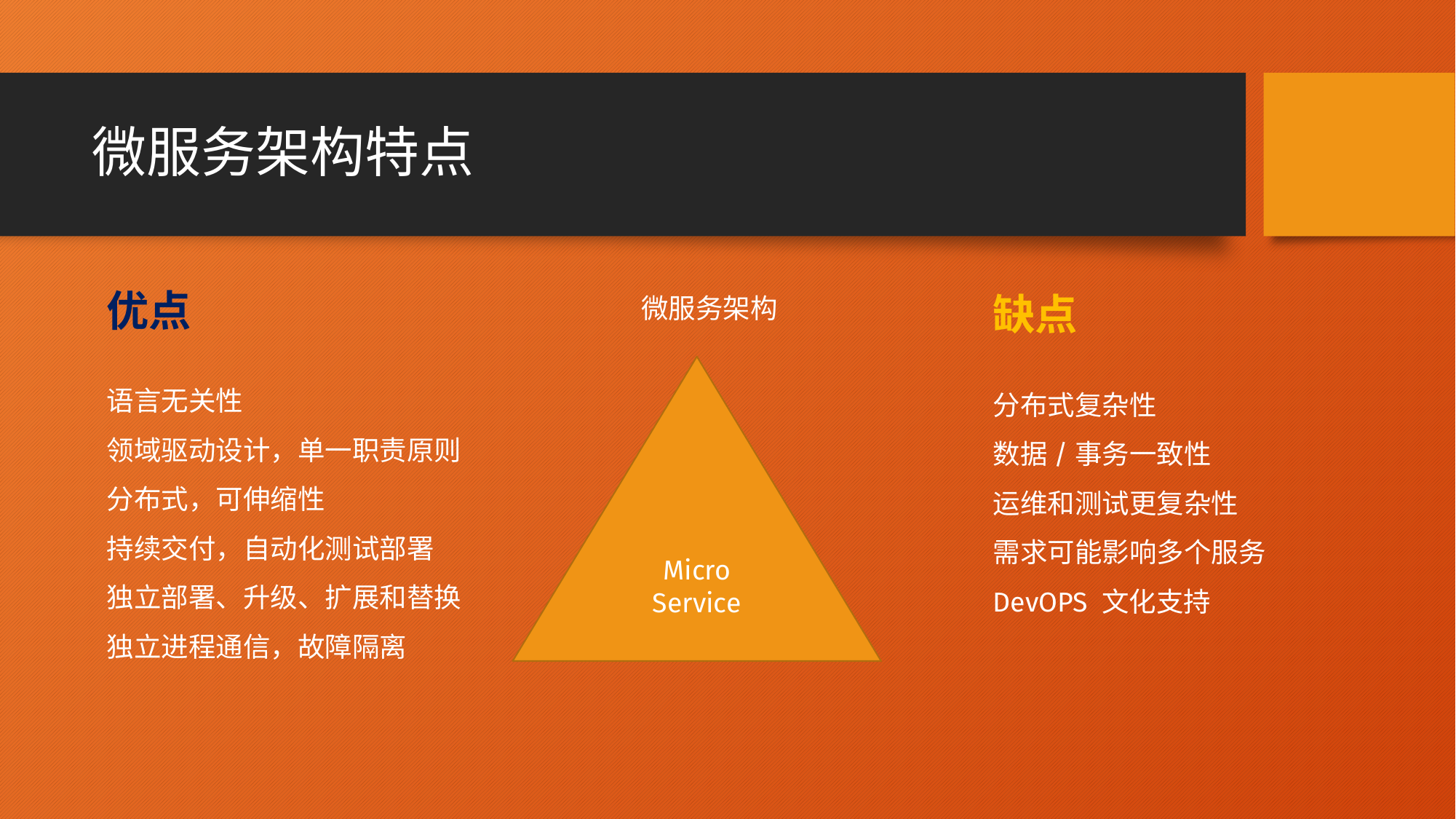

# 微服务架构特点
优点

语言无关性
领域驱动设计，单一职责原则
分布式，可伸缩性
持续交付，自动化测试部署
独立部署、升级、扩展和替换
独立进程通信，故障隔离
缺点

分布式复杂性
数据/事务一致性
运维和测试更复杂性
需求可能影响多个服务
DevOPS 文化支持
微服务架构
Micro Service